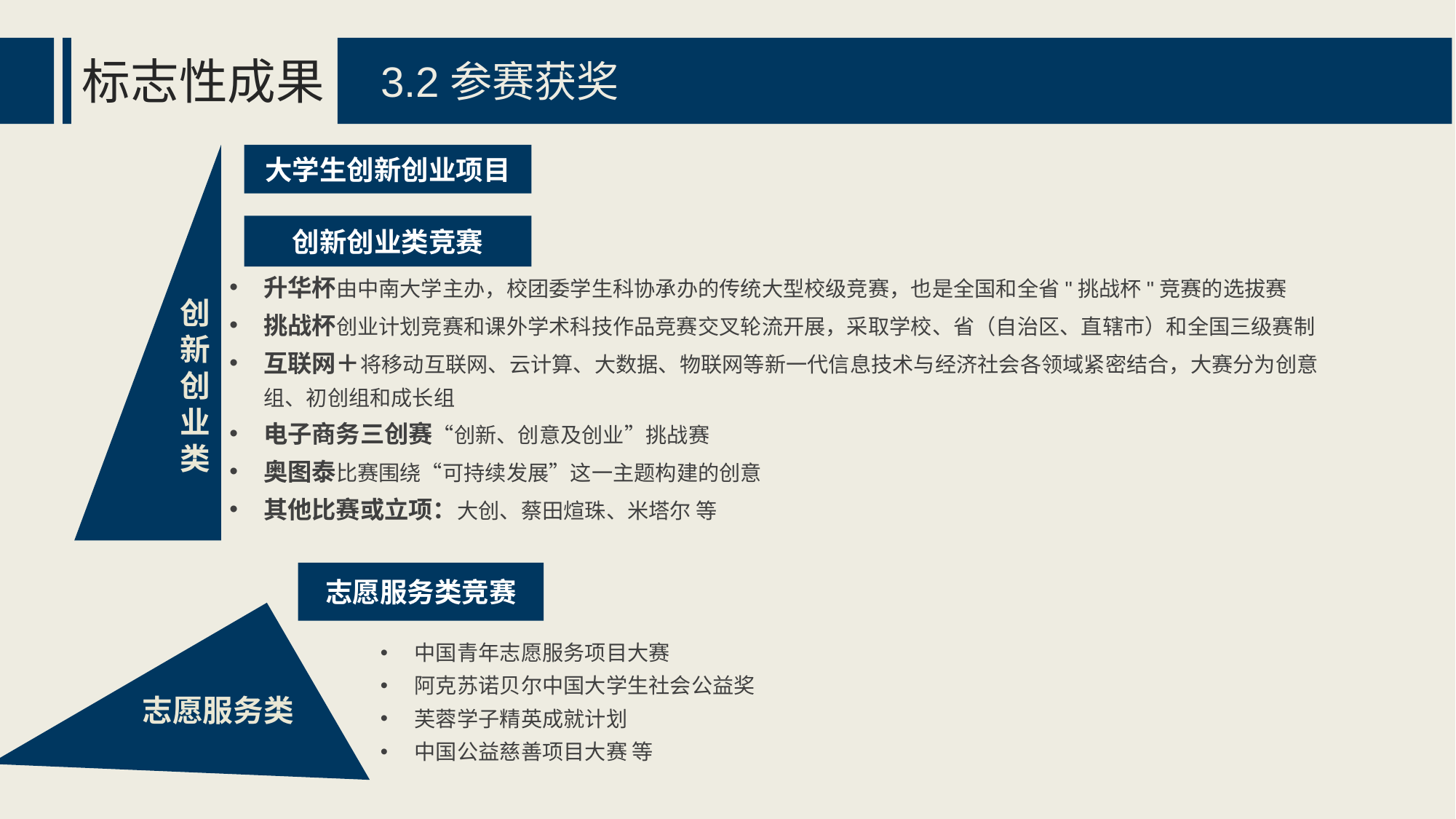

标志性成果
3.2参赛获奖

创新创业类
大学生创新创业项目

升华杯由中南大学主办，校团委学生科协承办的传统大型校级竞赛，也是全国和全省"挑战杯"竞赛的选拔赛
挑战杯创业计划竞赛和课外学术科技作品竞赛交叉轮流开展，采取学校、省（自治区、直辖市）和全国三级赛制
互联网＋将移动互联网、云计算、大数据、物联网等新一代信息技术与经济社会各领域紧密结合，大赛分为创意组、初创组和成长组
电子商务三创赛“创新、创意及创业”挑战赛
奥图泰比赛围绕“可持续发展”这一主题构建的创意
其他比赛或立项：大创、蔡田煊珠、米塔尔 等
创新创业类竞赛
志愿服务类竞赛
中国青年志愿服务项目大赛
阿克苏诺贝尔中国大学生社会公益奖
芙蓉学子精英成就计划
中国公益慈善项目大赛 等

志愿服务类
72